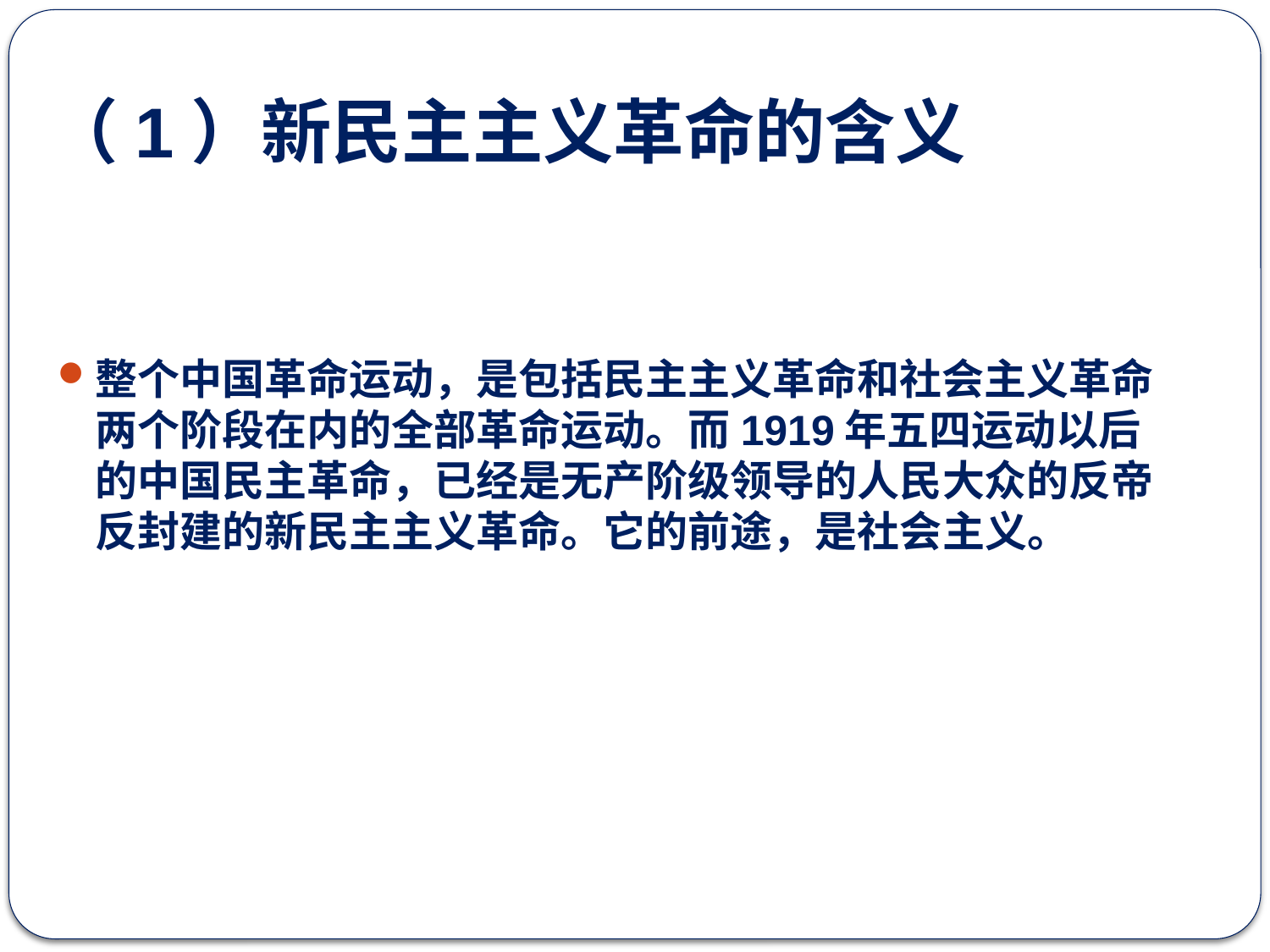

# （1）新民主主义革命的含义
整个中国革命运动，是包括民主主义革命和社会主义革命两个阶段在内的全部革命运动。而1919年五四运动以后的中国民主革命，已经是无产阶级领导的人民大众的反帝反封建的新民主主义革命。它的前途，是社会主义。